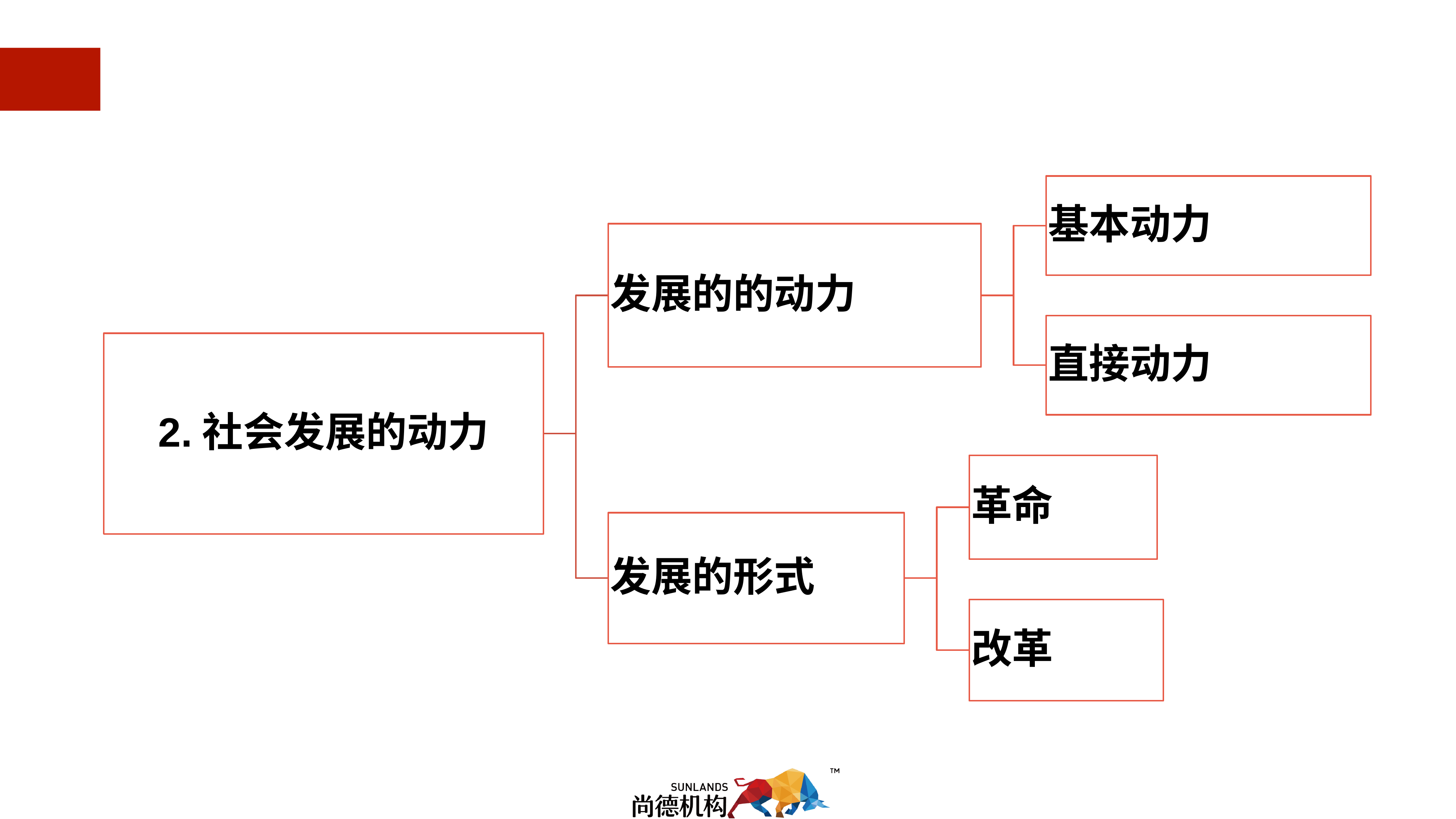

2.社会发展的动力
发展的的动力
基本动力
直接动力
发展的形式
革命
改革